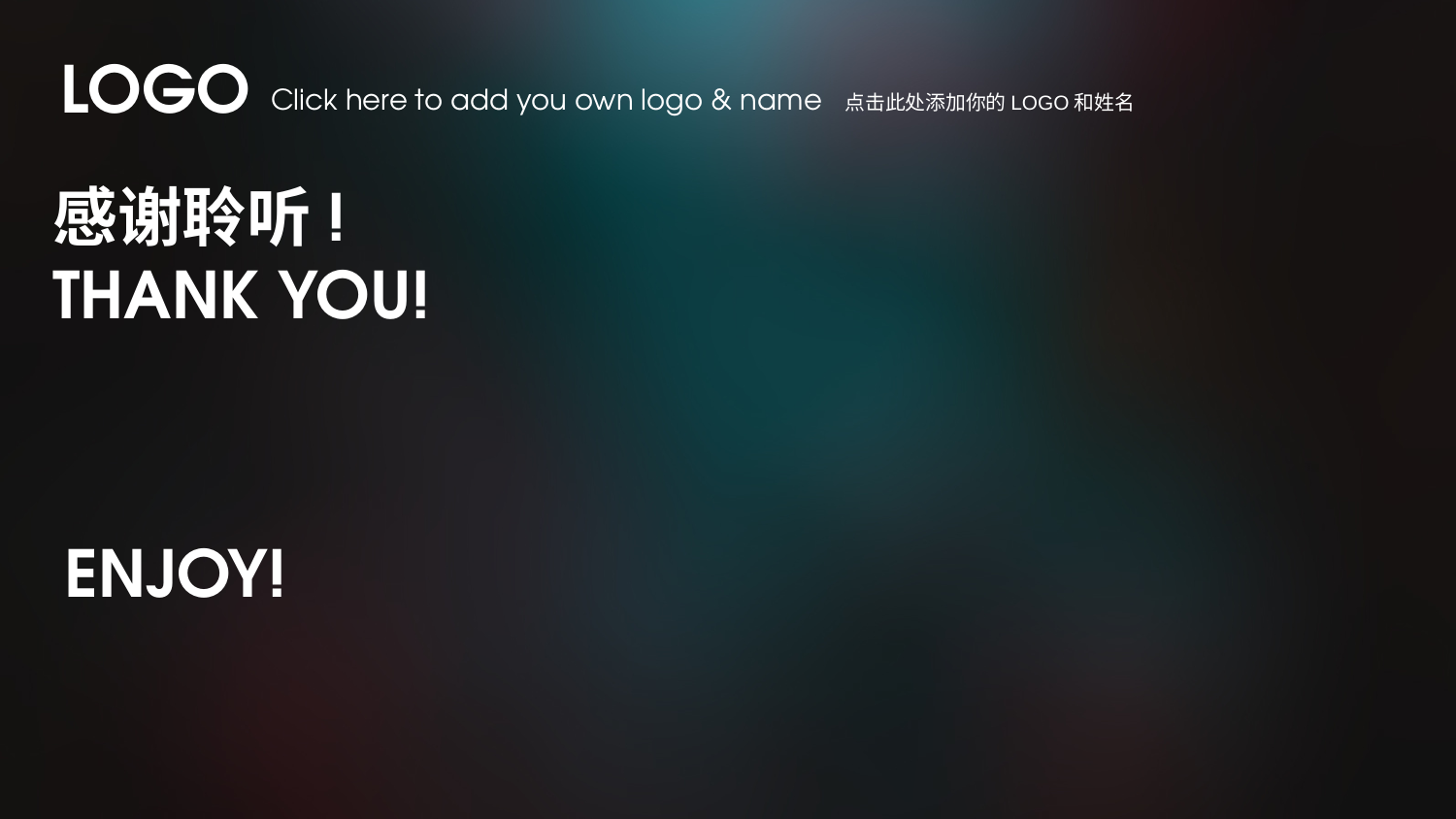

LOGO
Click here to add you own logo & name  点击此处添加你的LOGO和姓名
感谢聆听!
THANK YOU!
ENJOY!